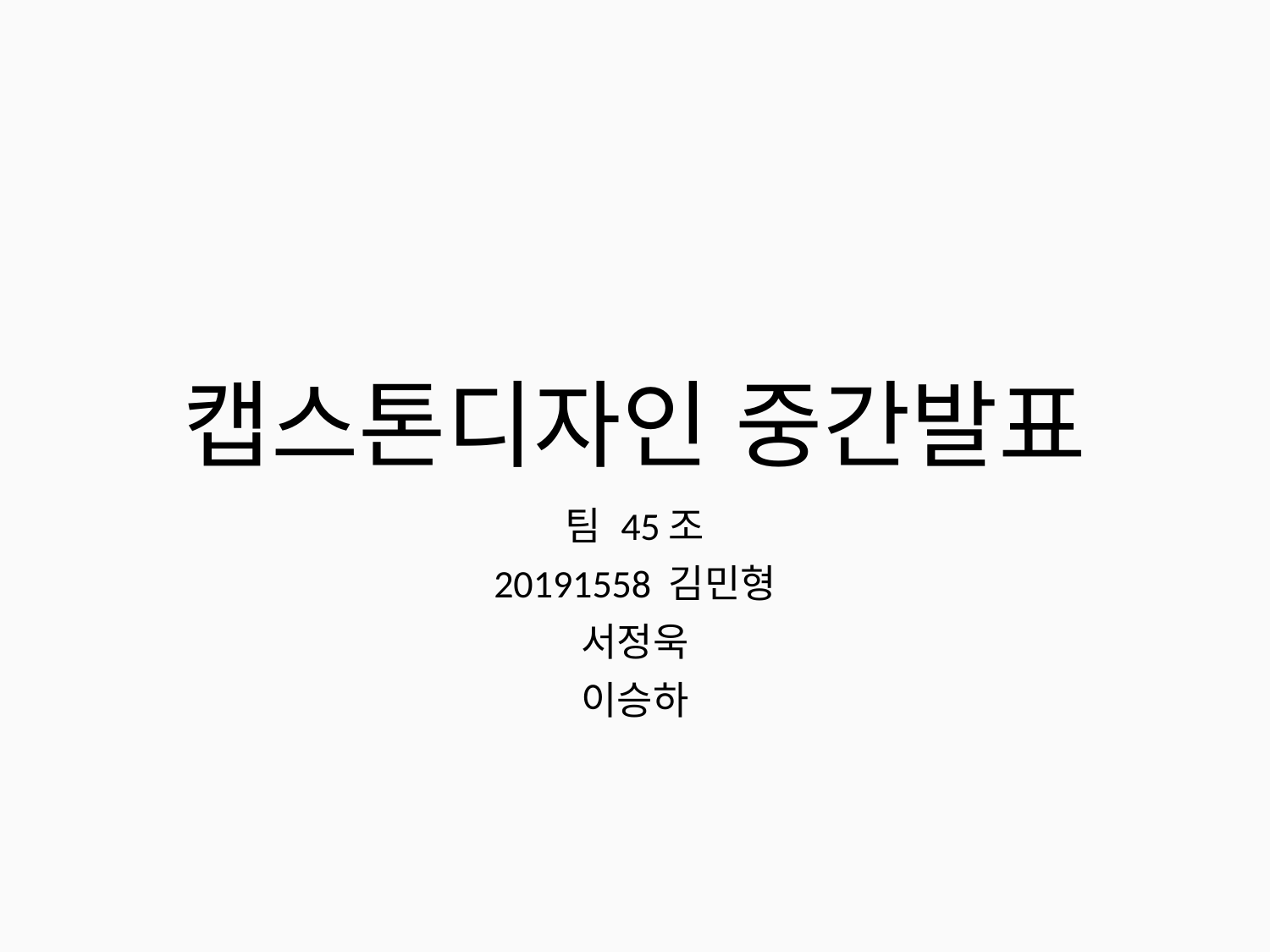

# 캡스톤디자인 중간발표
팀 45조
20191558 김민형
서정욱
이승하